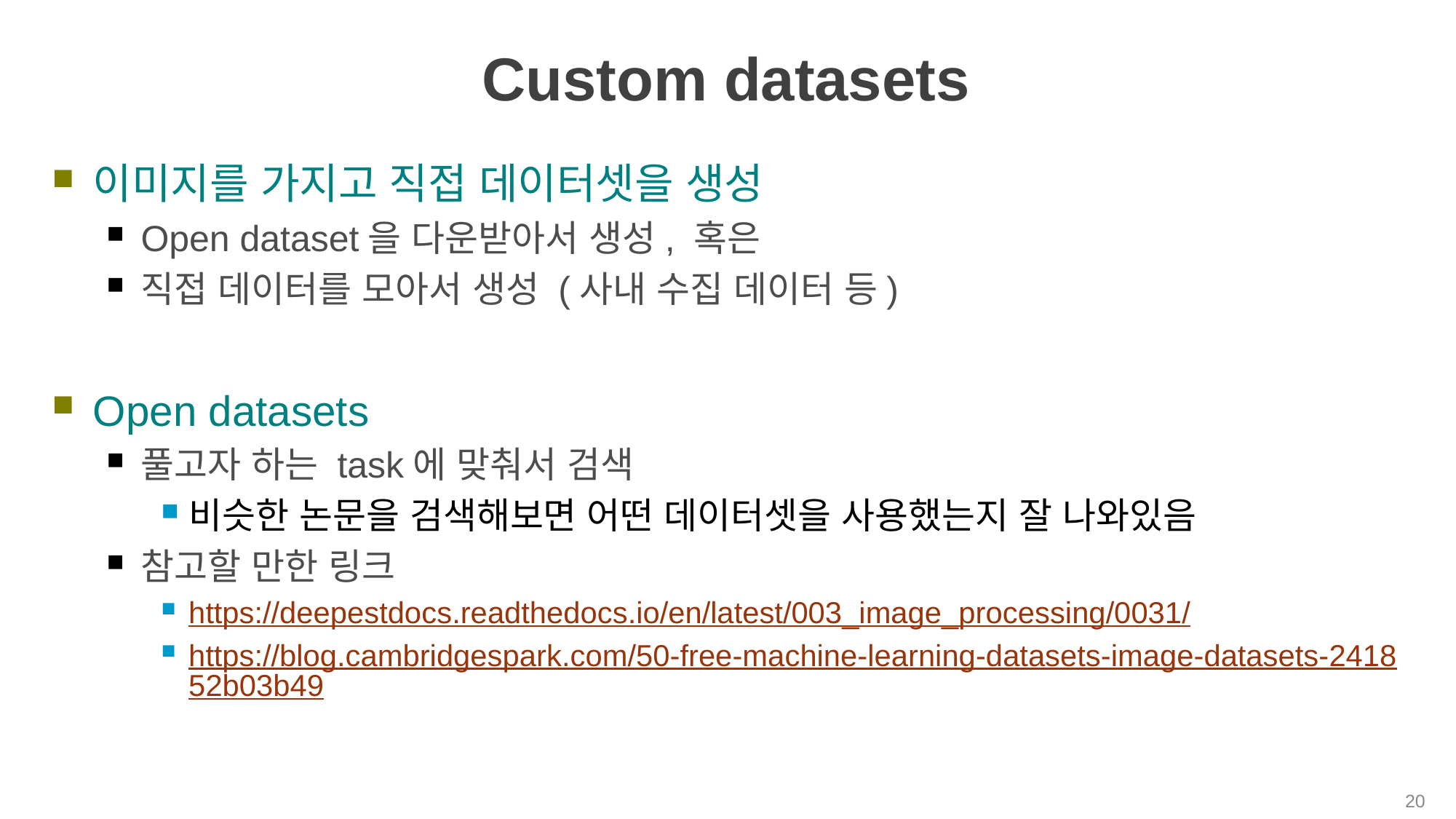

# Custom datasets
이미지를 가지고 직접 데이터셋을 생성
Open dataset을 다운받아서 생성, 혹은
직접 데이터를 모아서 생성 (사내 수집 데이터 등)

Open datasets
풀고자 하는 task에 맞춰서 검색
비슷한 논문을 검색해보면 어떤 데이터셋을 사용했는지 잘 나와있음
참고할 만한 링크
https://deepestdocs.readthedocs.io/en/latest/003_image_processing/0031/
https://blog.cambridgespark.com/50-free-machine-learning-datasets-image-datasets-241852b03b49

20